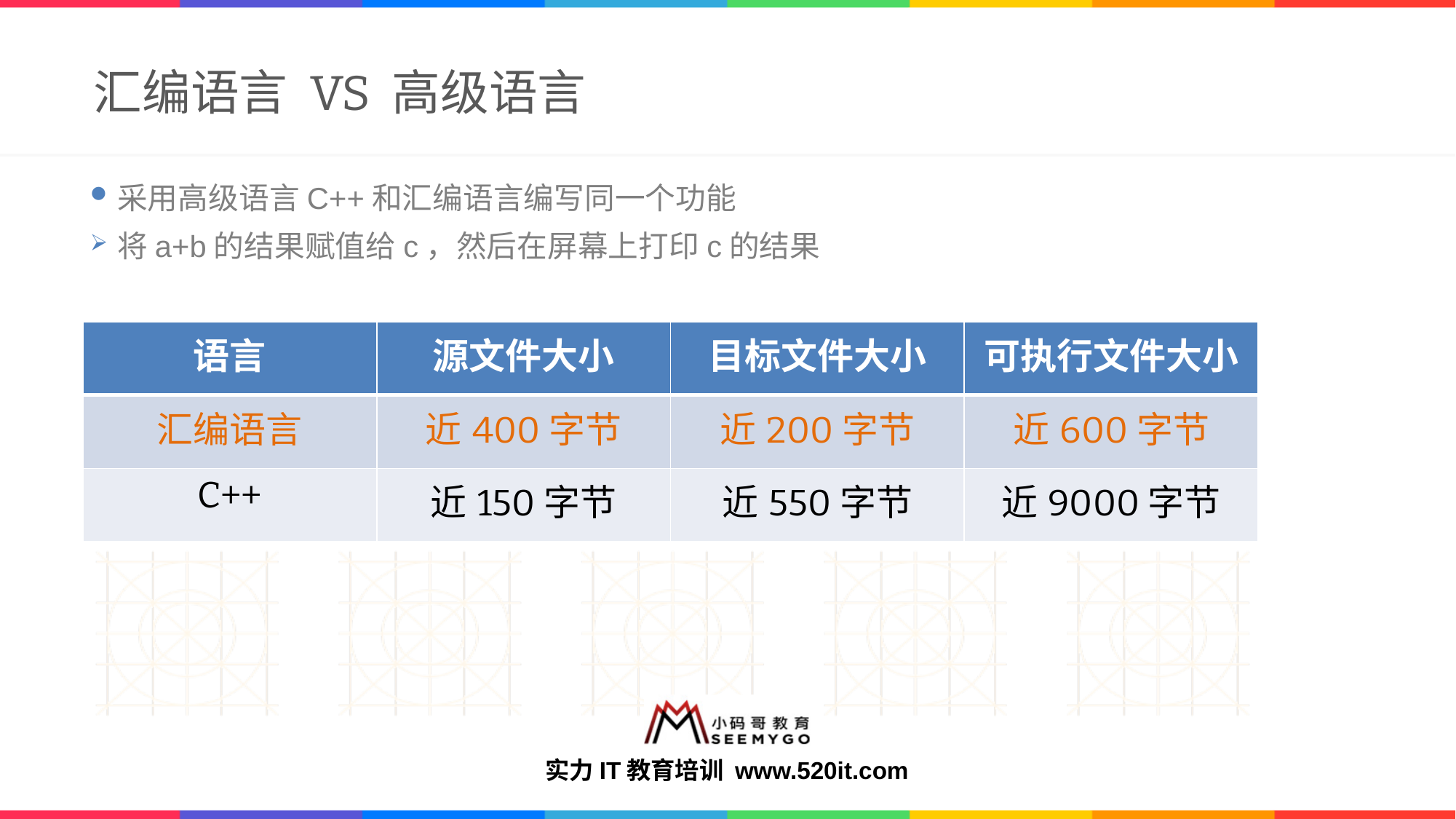

# 汇编语言 VS 高级语言
采用高级语言C++和汇编语言编写同一个功能
将a+b的结果赋值给c，然后在屏幕上打印c的结果
| 语言 | 源文件大小 | 目标文件大小 | 可执行文件大小 |
| --- | --- | --- | --- |
| 汇编语言 | 近400字节 | 近200字节 | 近600字节 |
| C++ | 近150字节 | 近550字节 | 近9000字节 |